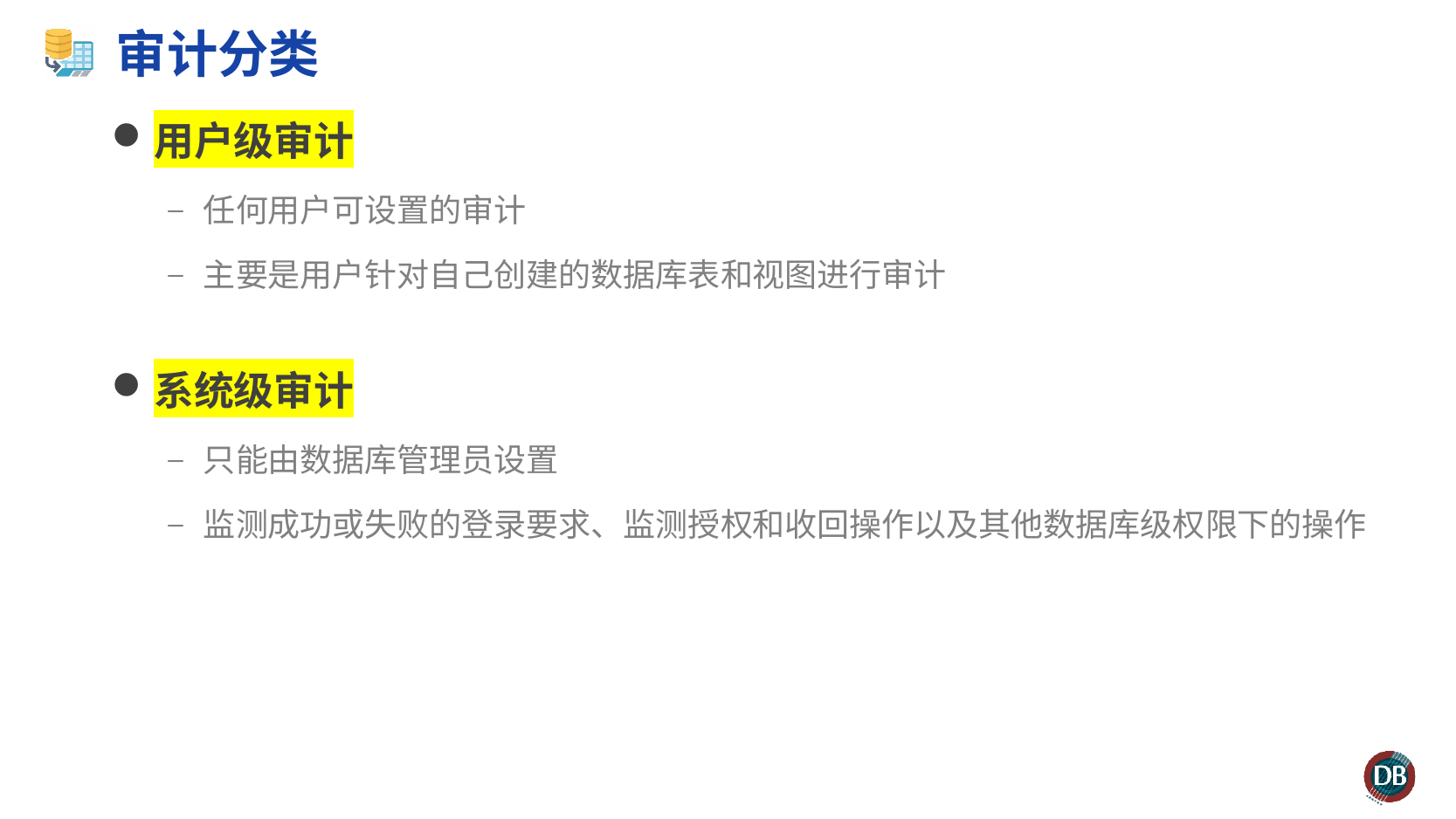

# 审计分类
用户级审计
任何用户可设置的审计
主要是用户针对自己创建的数据库表和视图进行审计

系统级审计
只能由数据库管理员设置
监测成功或失败的登录要求、监测授权和收回操作以及其他数据库级权限下的操作